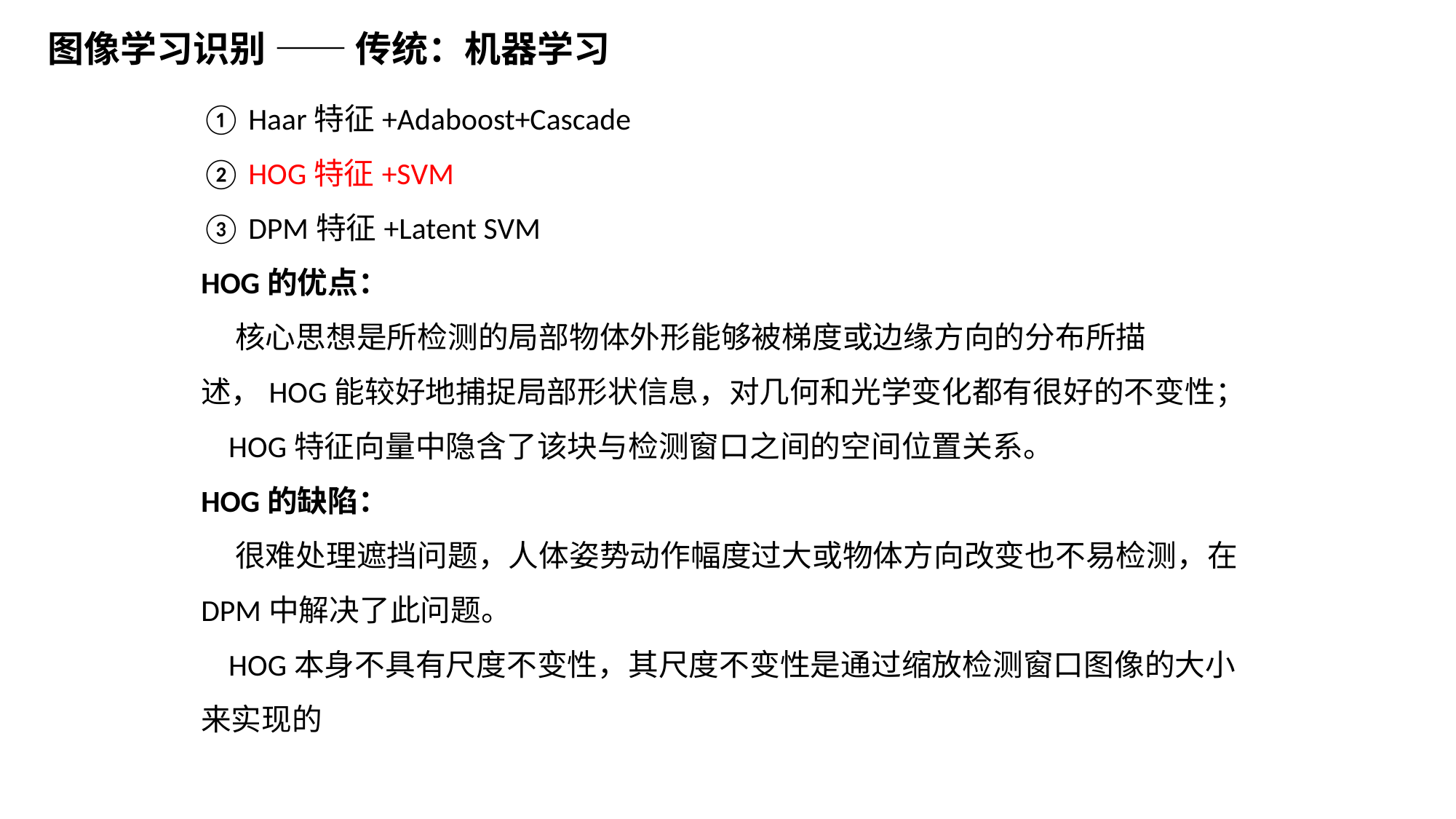

图像学习识别 —— 传统：机器学习
① Haar特征+Adaboost+Cascade
② HOG特征+SVM
③ DPM特征+Latent SVM
HOG的优点：
    核心思想是所检测的局部物体外形能够被梯度或边缘方向的分布所描述，HOG能较好地捕捉局部形状信息，对几何和光学变化都有很好的不变性；
    HOG特征向量中隐含了该块与检测窗口之间的空间位置关系。
HOG的缺陷：
    很难处理遮挡问题，人体姿势动作幅度过大或物体方向改变也不易检测，在DPM中解决了此问题。
    HOG本身不具有尺度不变性，其尺度不变性是通过缩放检测窗口图像的大小来实现的
12